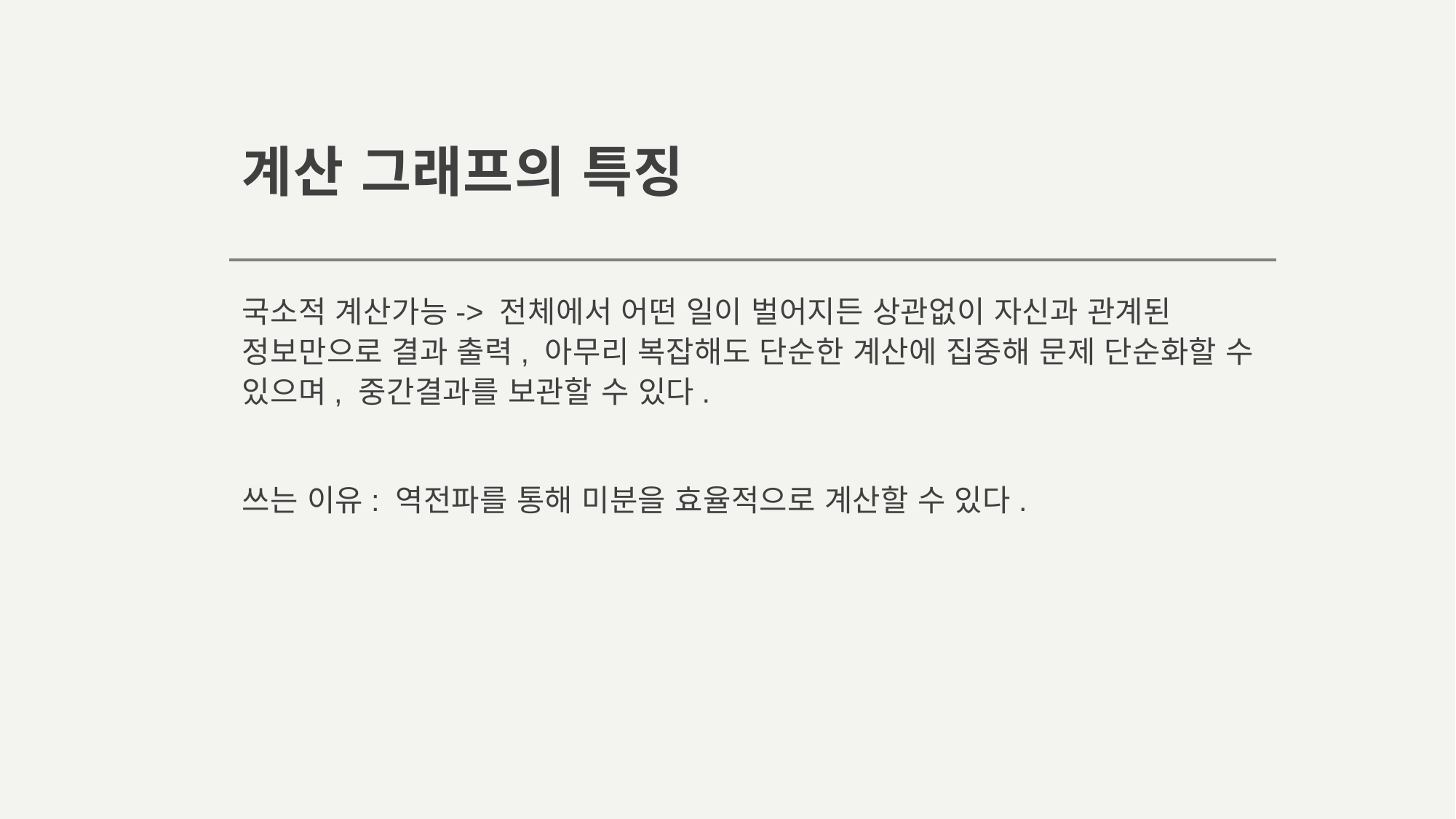

# 계산 그래프의 특징
국소적 계산가능-> 전체에서 어떤 일이 벌어지든 상관없이 자신과 관계된 정보만으로 결과 출력, 아무리 복잡해도 단순한 계산에 집중해 문제 단순화할 수 있으며, 중간결과를 보관할 수 있다.

쓰는 이유: 역전파를 통해 미분을 효율적으로 계산할 수 있다.